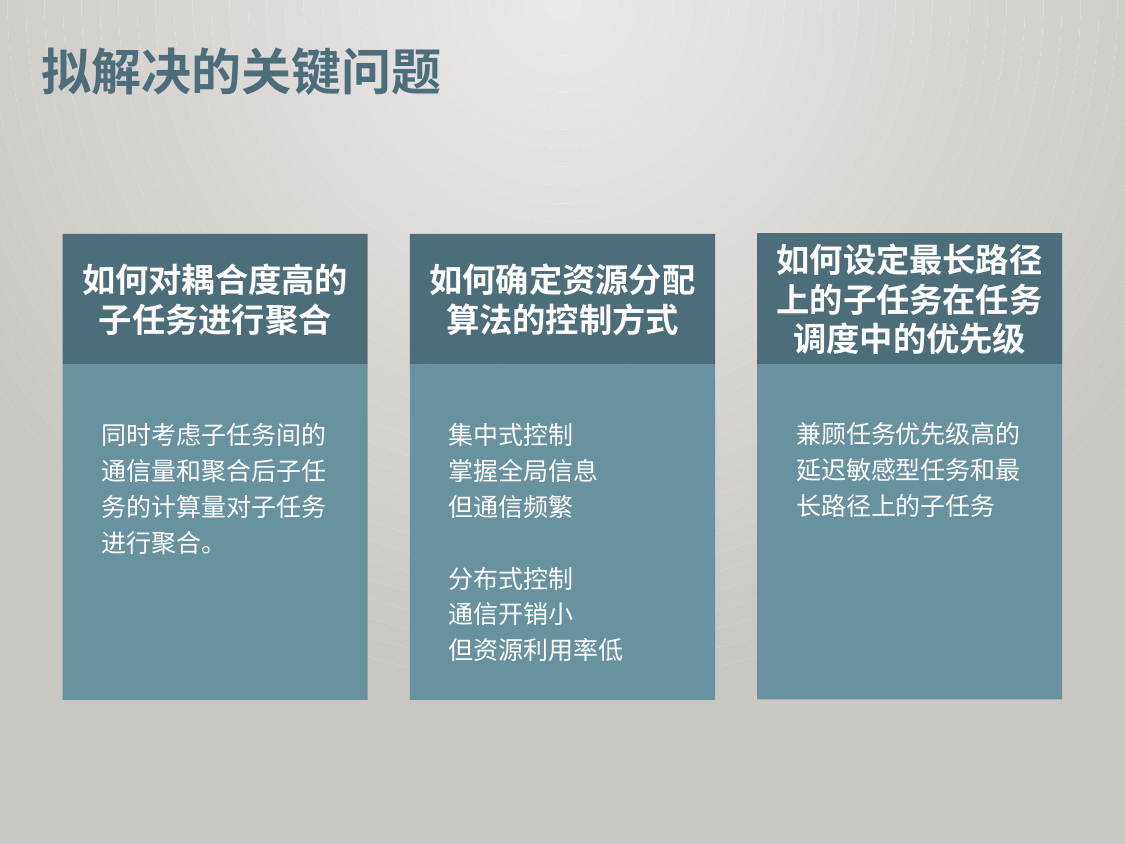

拟解决的关键问题
如何设定最长路径上的子任务在任务调度中的优先级

兼顾任务优先级高的延迟敏感型任务和最长路径上的子任务
如何对耦合度高的子任务进行聚合

同时考虑子任务间的通信量和聚合后子任务的计算量对子任务进行聚合。
如何确定资源分配算法的控制方式

集中式控制
掌握全局信息
但通信频繁

分布式控制
通信开销小
但资源利用率低